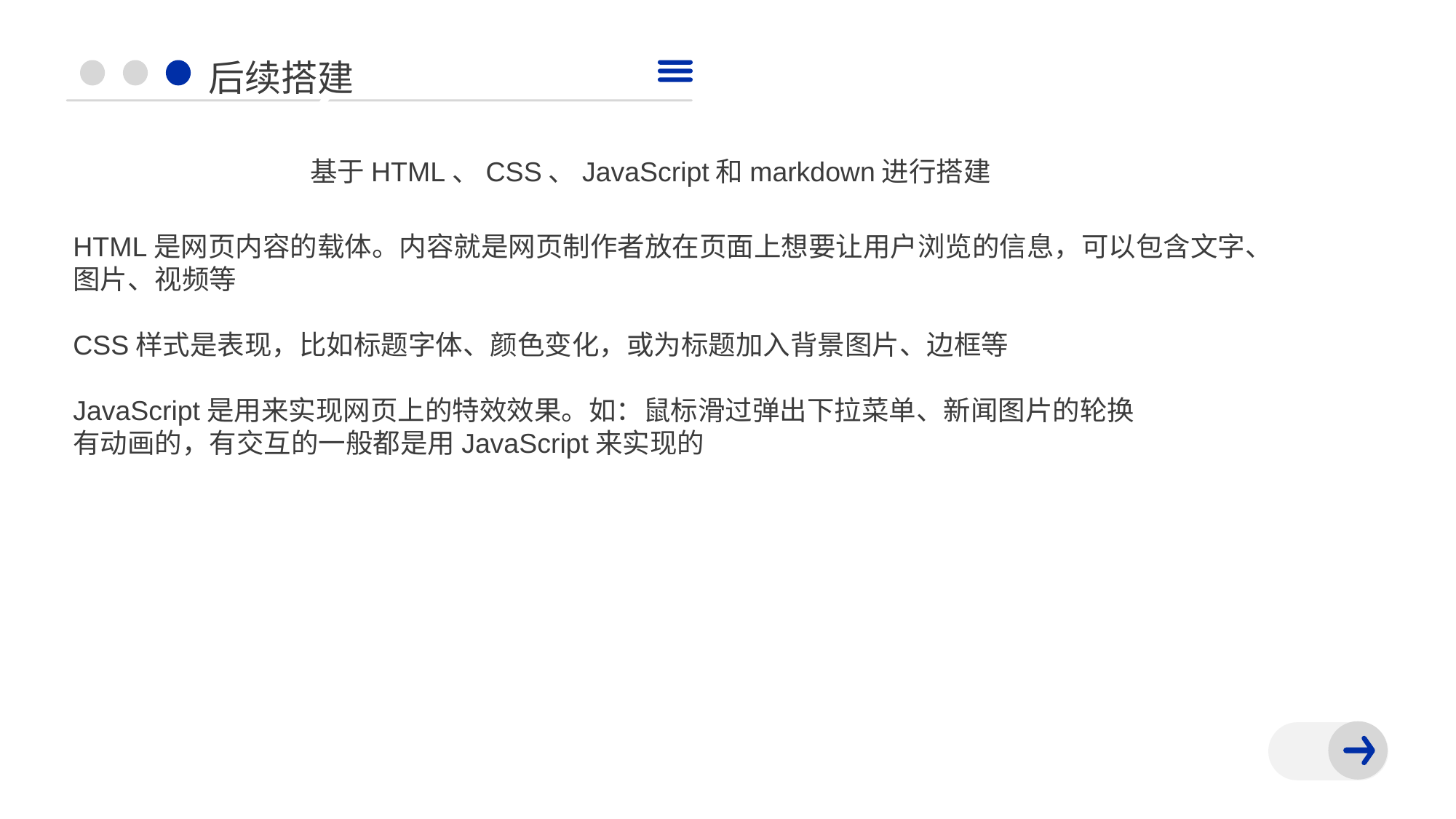

后续搭建
基于HTML、CSS、JavaScript和markdown进行搭建
HTML是网页内容的载体。内容就是网页制作者放在页面上想要让用户浏览的信息，可以包含文字、图片、视频等

CSS样式是表现，比如标题字体、颜色变化，或为标题加入背景图片、边框等

JavaScript是用来实现网页上的特效效果。如：鼠标滑过弹出下拉菜单、新闻图片的轮换
有动画的，有交互的一般都是用JavaScript来实现的